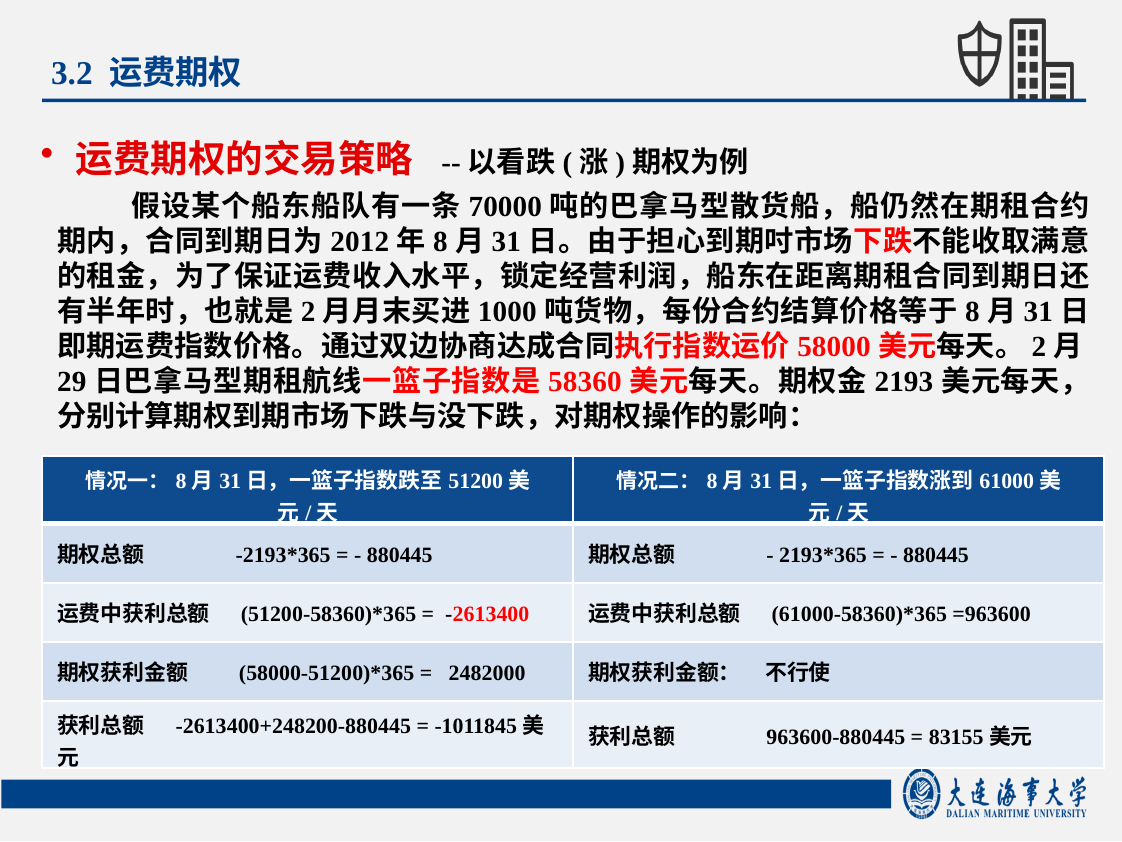

3.2 运费期权
运费期权的交易策略
--以看跌(涨)期权为例
 假设某个船东船队有一条70000吨的巴拿马型散货船，船仍然在期租合约期内，合同到期日为2012年8月31日。由于担心到期吋市场下跌不能收取满意的租金，为了保证运费收入水平，锁定经营利润，船东在距离期租合同到期日还有半年时，也就是2月月末买进1000吨货物，每份合约结算价格等于8月31日即期运费指数价格。通过双边协商达成合同执行指数运价58000美元每天。2月29日巴拿马型期租航线一篮子指数是58360美元每天。期权金2193美元每天，分别计算期权到期市场下跌与没下跌，对期权操作的影响：

| 情况一：8月31日，一篮子指数跌至51200美元/天 | 情况二：8月31日，一篮子指数涨到61000美元/天 |
| --- | --- |
| 期权总额 -2193\*365 = - 880445 | 期权总额 - 2193\*365 = - 880445 |
| 运费中获利总额 (51200-58360)\*365 = -2613400 | 运费中获利总额 (61000-58360)\*365 =963600 |
| 期权获利金额 (58000-51200)\*365 = 2482000 | 期权获利金额： 不行使 |
| 获利总额 -2613400+248200-880445 = -1011845美元 | 获利总额 963600-880445 = 83155美元 |